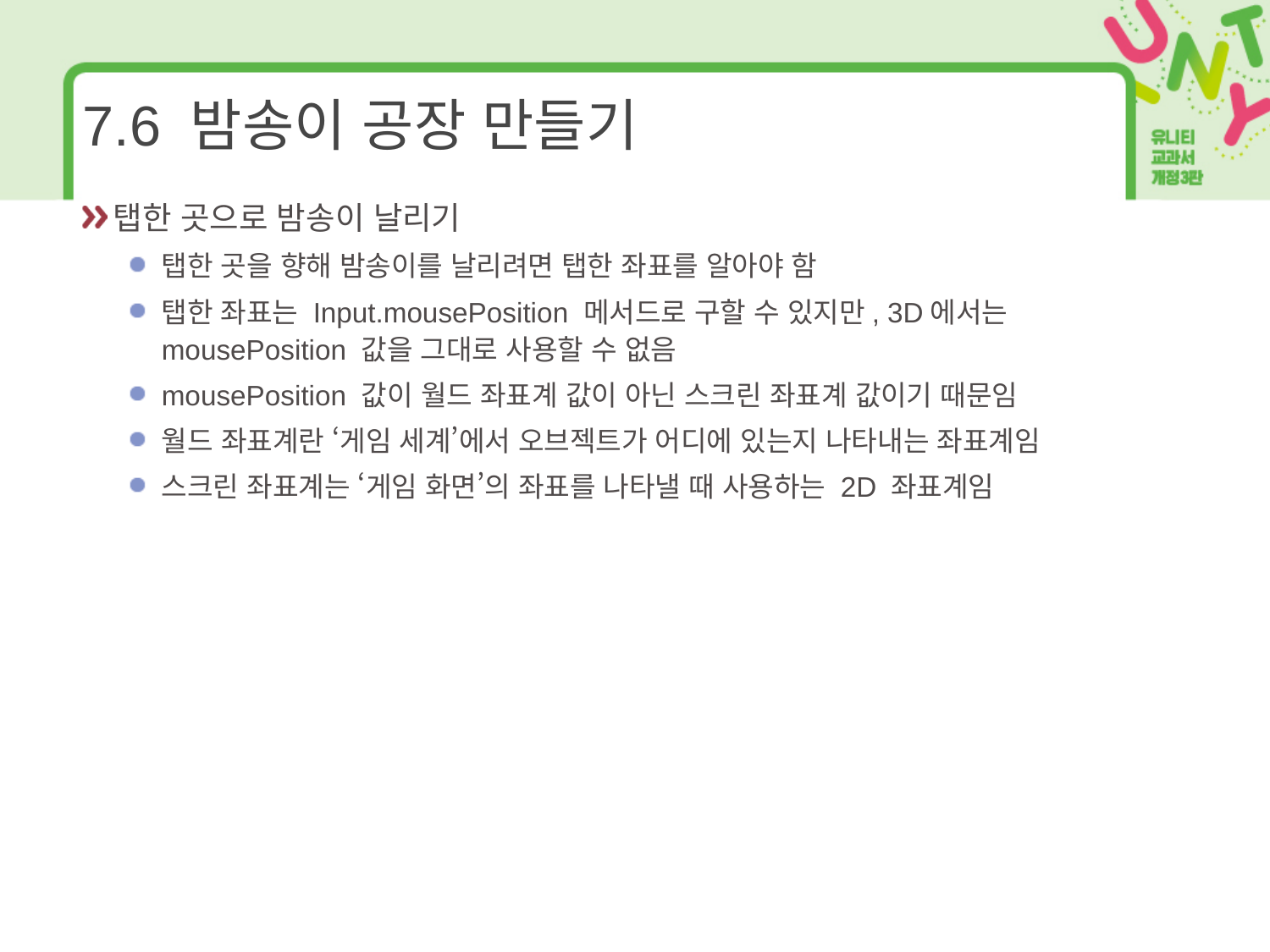

# 7.6 밤송이 공장 만들기
탭한 곳으로 밤송이 날리기
탭한 곳을 향해 밤송이를 날리려면 탭한 좌표를 알아야 함
탭한 좌표는 Input.mousePosition 메서드로 구할 수 있지만, 3D에서는 mousePosition 값을 그대로 사용할 수 없음
mousePosition 값이 월드 좌표계 값이 아닌 스크린 좌표계 값이기 때문임
월드 좌표계란 ‘게임 세계’에서 오브젝트가 어디에 있는지 나타내는 좌표계임
스크린 좌표계는 ‘게임 화면’의 좌표를 나타낼 때 사용하는 2D 좌표계임